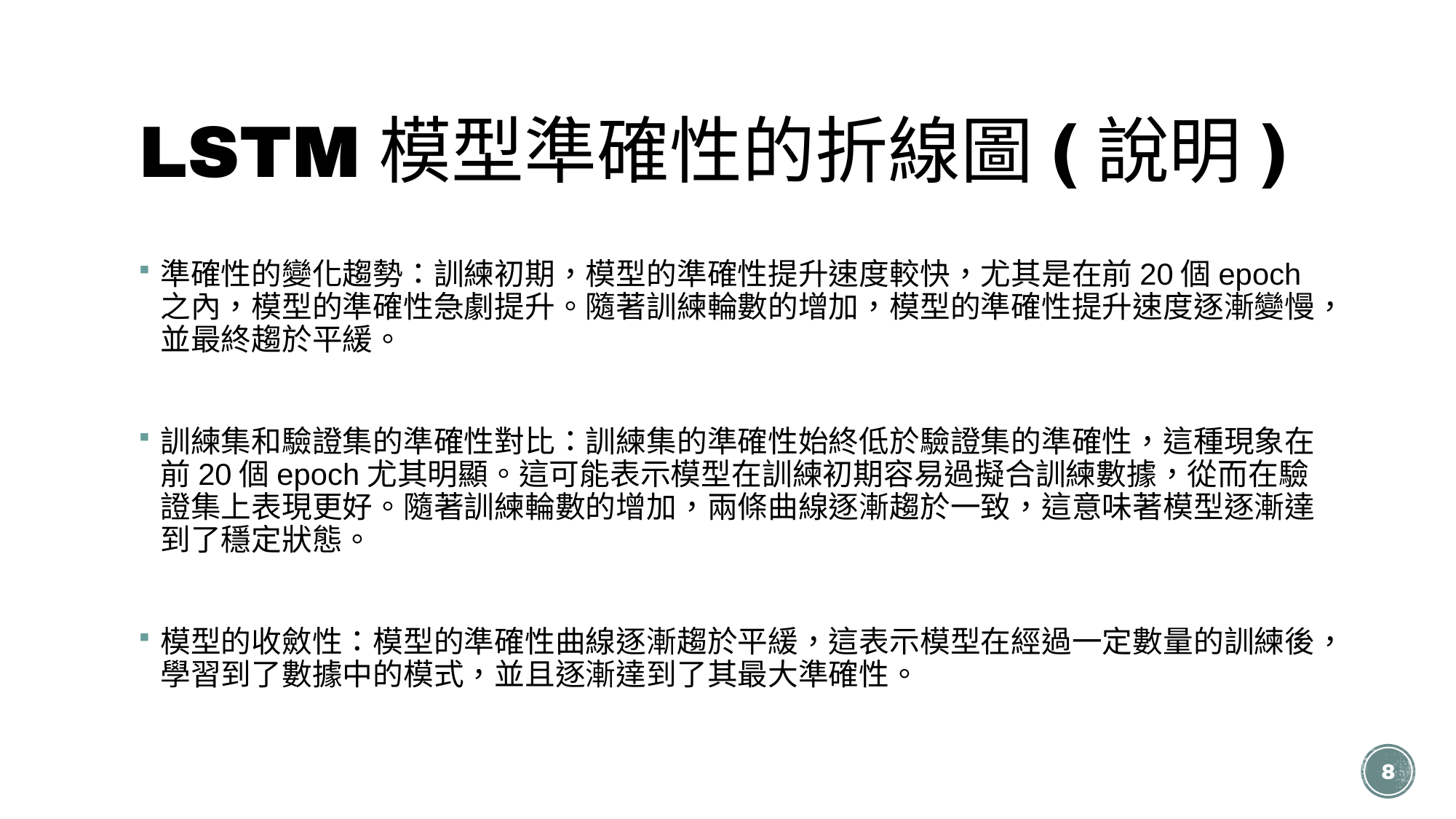

# LSTM模型準確性的折線圖(說明)
準確性的變化趨勢：訓練初期，模型的準確性提升速度較快，尤其是在前20個epoch之內，模型的準確性急劇提升。隨著訓練輪數的增加，模型的準確性提升速度逐漸變慢，並最終趨於平緩。

訓練集和驗證集的準確性對比：訓練集的準確性始終低於驗證集的準確性，這種現象在前20個epoch尤其明顯。這可能表示模型在訓練初期容易過擬合訓練數據，從而在驗證集上表現更好。隨著訓練輪數的增加，兩條曲線逐漸趨於一致，這意味著模型逐漸達到了穩定狀態。

模型的收斂性：模型的準確性曲線逐漸趨於平緩，這表示模型在經過一定數量的訓練後，學習到了數據中的模式，並且逐漸達到了其最大準確性。
8